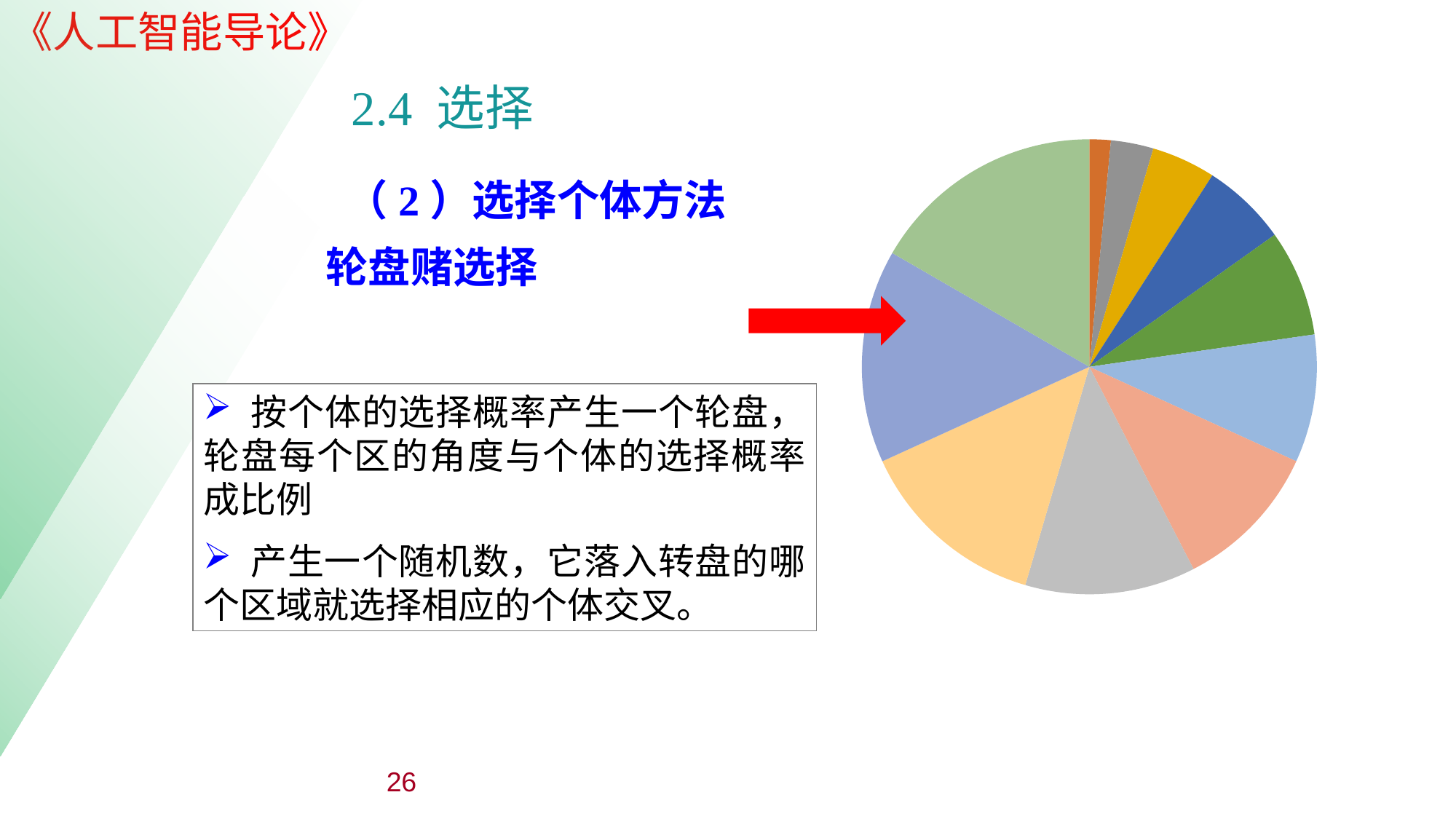

|  |
| --- |
|  |
| --- |

2.4 选择

### Chart

| Category |  |  |
|---|---|---|
 （2）选择个体方法
轮盘赌选择

 按个体的选择概率产生一个轮盘，轮盘每个区的角度与个体的选择概率成比例
 产生一个随机数，它落入转盘的哪个区域就选择相应的个体交叉。

26